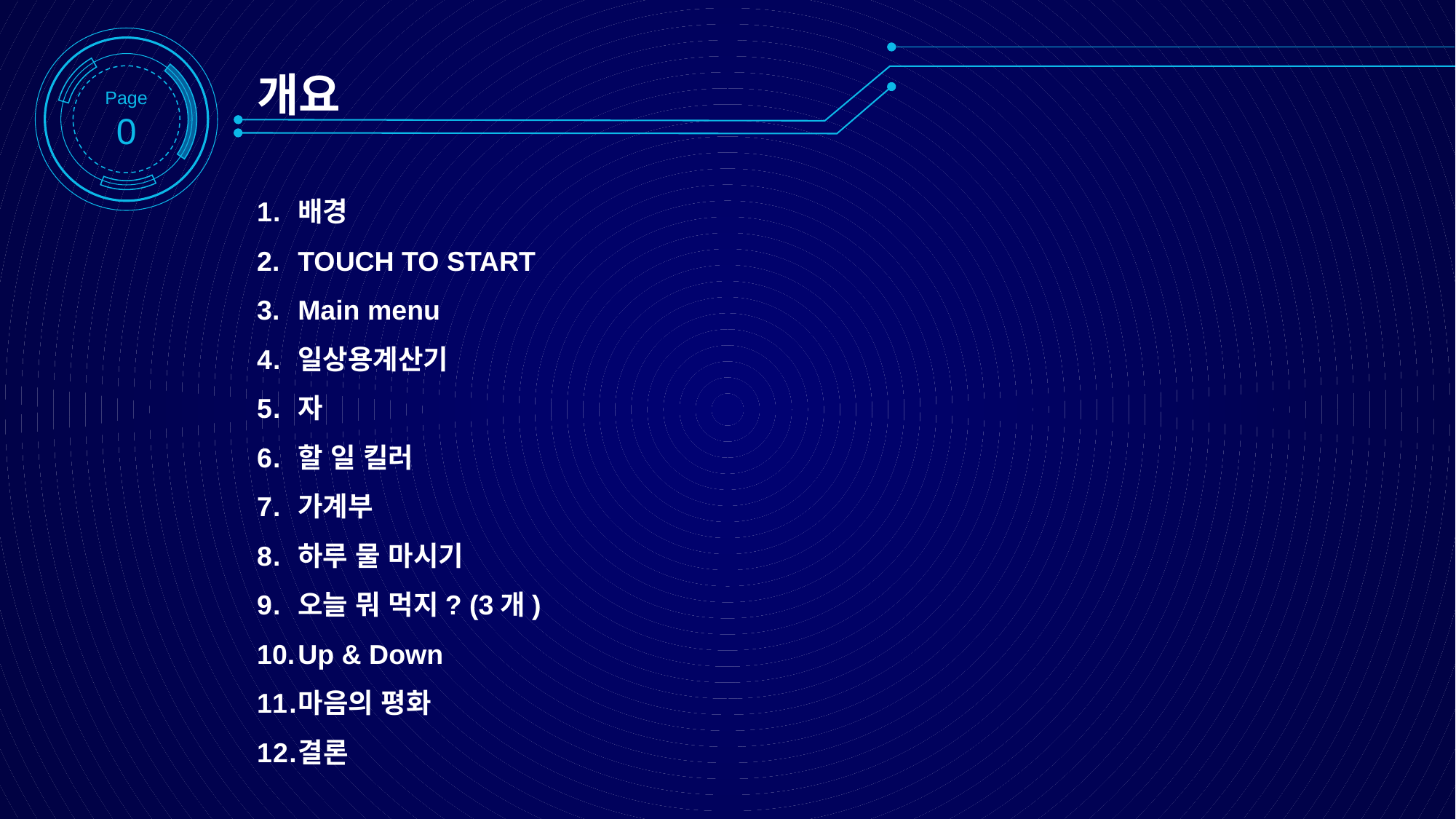

Page0
개요

배경
TOUCH TO START
Main menu
일상용계산기
자
할 일 킬러
가계부
하루 물 마시기
오늘 뭐 먹지? (3개)
Up & Down
마음의 평화
결론